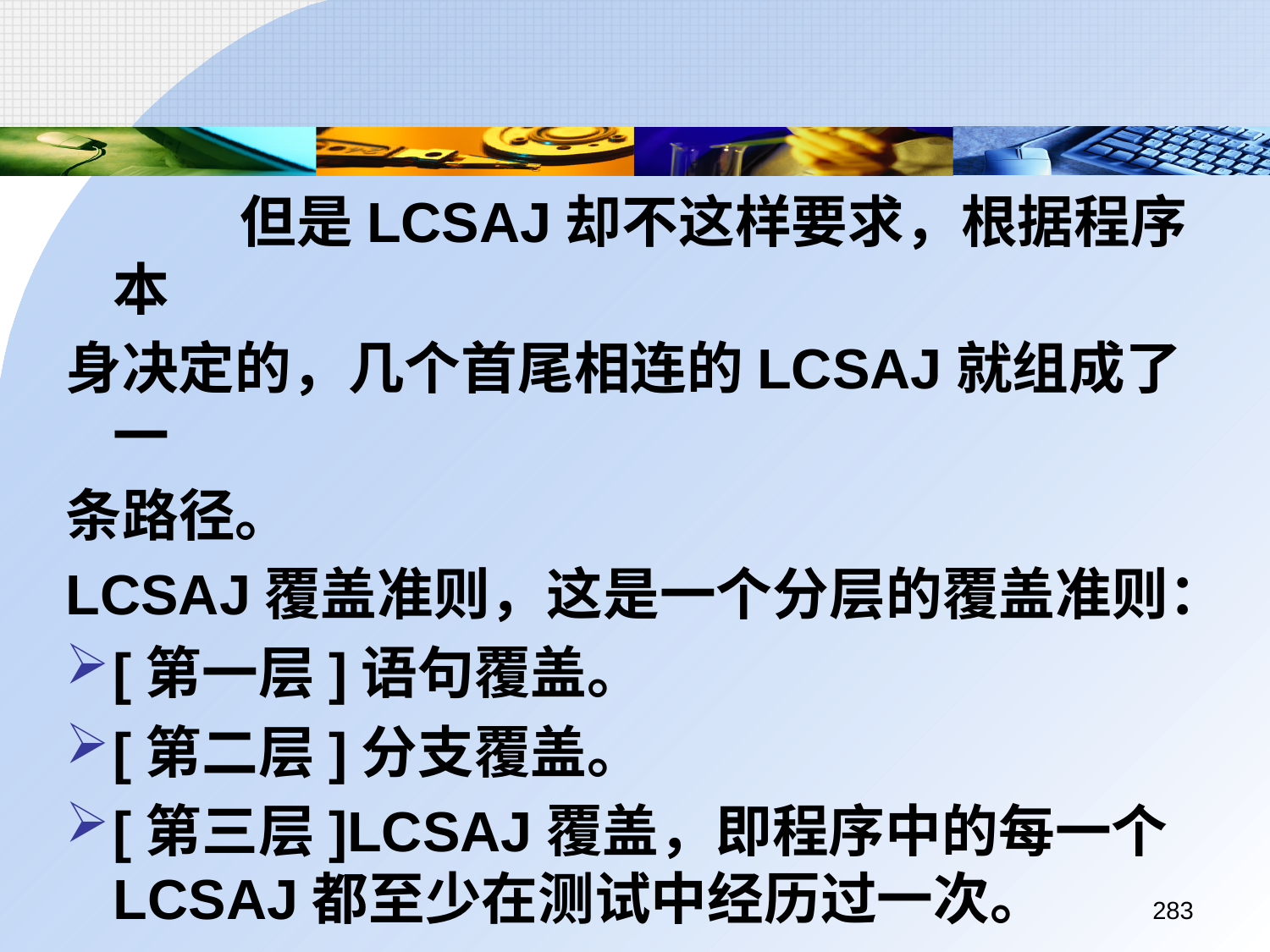

但是LCSAJ却不这样要求，根据程序本
身决定的，几个首尾相连的LCSAJ就组成了一
条路径。
LCSAJ覆盖准则，这是一个分层的覆盖准则：
[第一层]语句覆盖。
[第二层]分支覆盖。
[第三层]LCSAJ覆盖，即程序中的每一个LCSAJ都至少在测试中经历过一次。
283